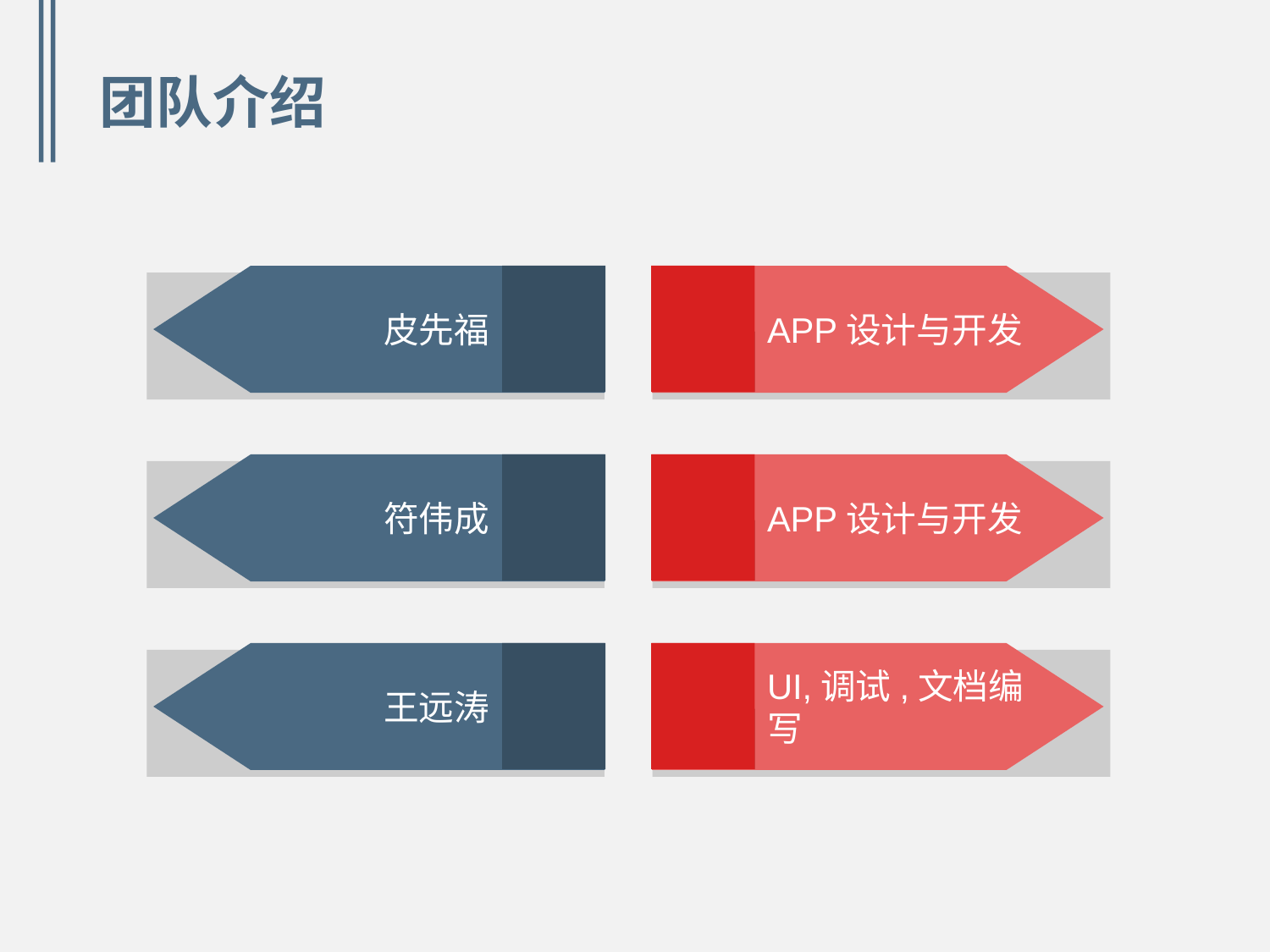

团队介绍
皮先福

APP设计与开发

符伟成

APP设计与开发

王远涛

UI,调试,文档编写